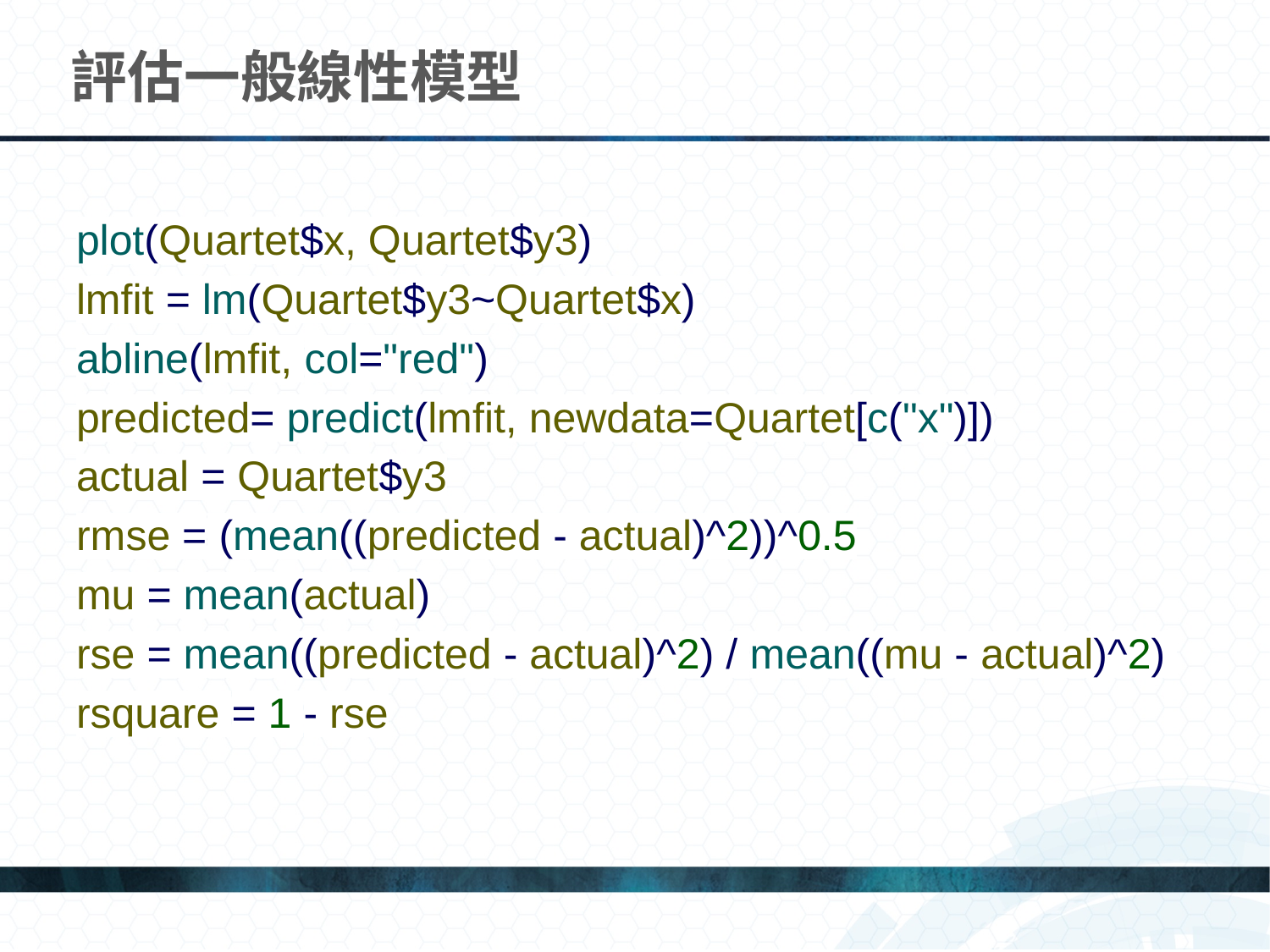

# 評估一般線性模型
plot(Quartet$x, Quartet$y3)
lmfit = lm(Quartet$y3~Quartet$x)
abline(lmfit, col="red")
predicted= predict(lmfit, newdata=Quartet[c("x")])
actual = Quartet$y3
rmse = (mean((predicted - actual)^2))^0.5
mu = mean(actual)
rse = mean((predicted - actual)^2) / mean((mu - actual)^2)
rsquare = 1 - rse